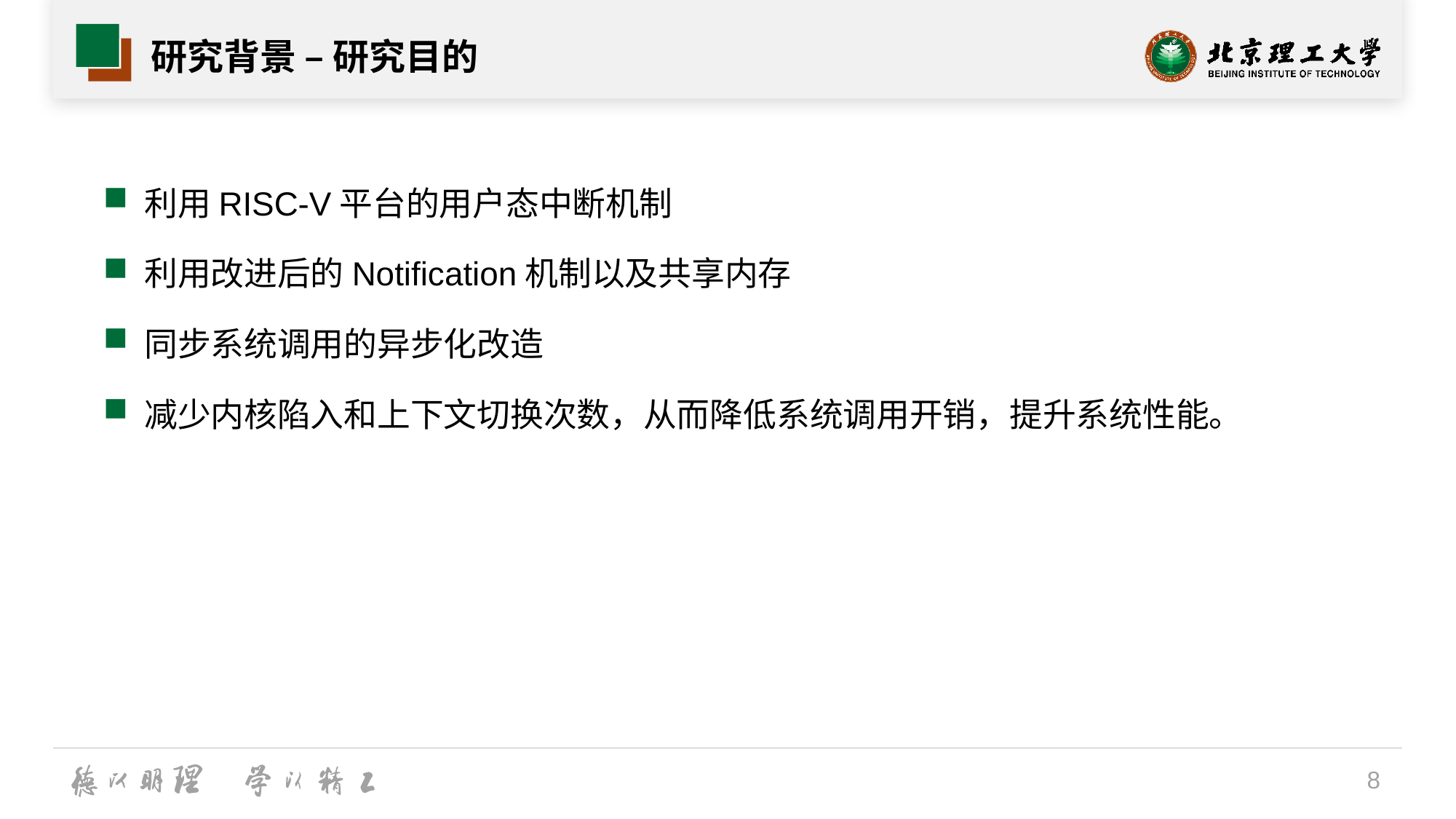

# 研究背景 – 研究目的
利用RISC-V平台的用户态中断机制
利用改进后的Notification机制以及共享内存
同步系统调用的异步化改造
减少内核陷入和上下文切换次数，从而降低系统调用开销，提升系统性能。